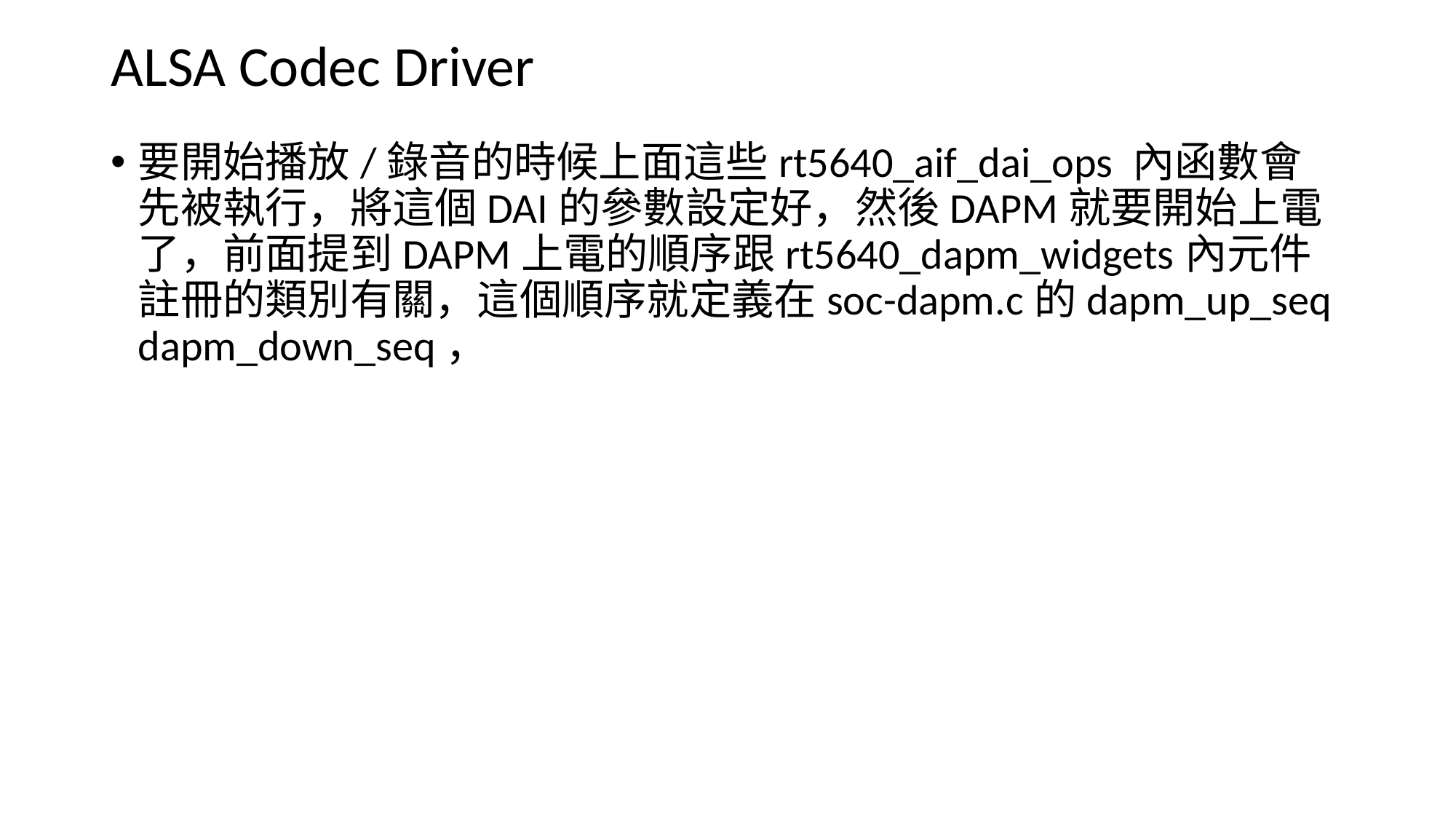

# ALSA Codec Driver
要開始播放/錄音的時候上面這些rt5640_aif_dai_ops 內函數會先被執行，將這個DAI的參數設定好，然後DAPM就要開始上電了，前面提到DAPM上電的順序跟rt5640_dapm_widgets內元件註冊的類別有關，這個順序就定義在soc-dapm.c的dapm_up_seq dapm_down_seq，